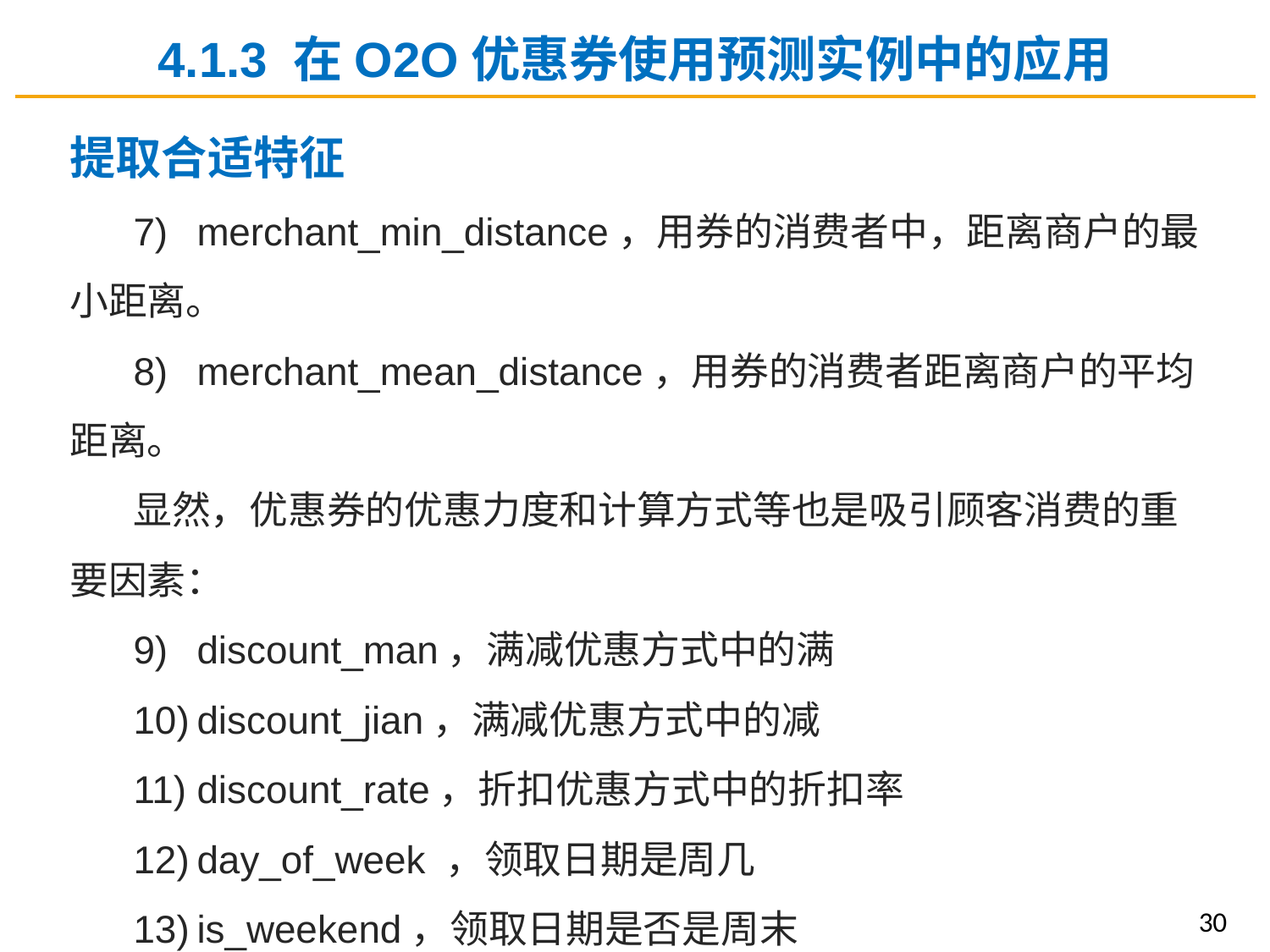

4.1.3 在O2O优惠券使用预测实例中的应用
提取合适特征
7)	merchant_min_distance，用券的消费者中，距离商户的最小距离。
8)	merchant_mean_distance，用券的消费者距离商户的平均距离。
显然，优惠券的优惠力度和计算方式等也是吸引顾客消费的重要因素：
9)	discount_man，满减优惠方式中的满
10)	discount_jian，满减优惠方式中的减
11)	discount_rate，折扣优惠方式中的折扣率
12)	day_of_week ，领取日期是周几
13)	is_weekend，领取日期是否是周末
30